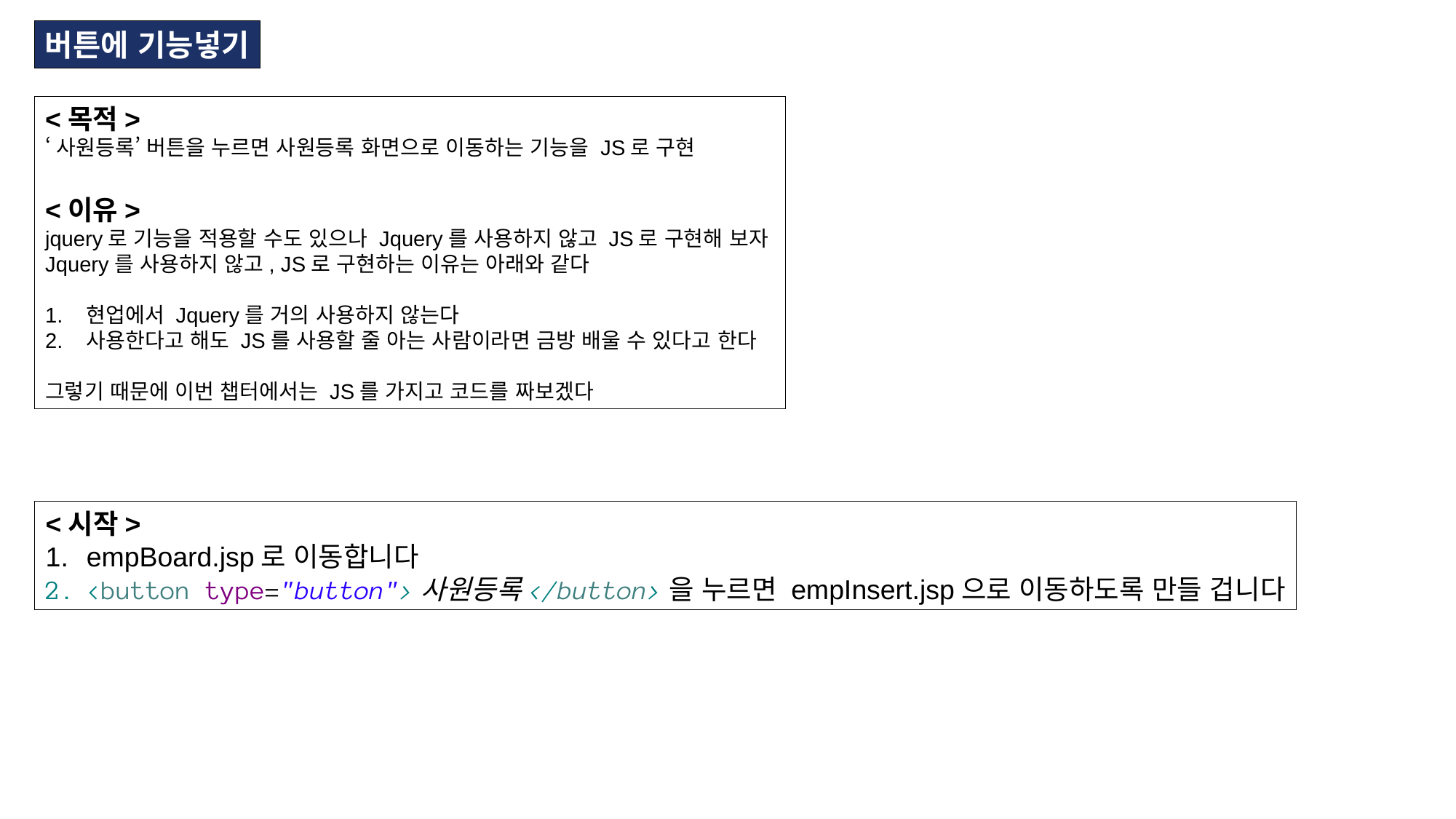

버튼에 기능넣기
<목적>
‘사원등록’ 버튼을 누르면 사원등록 화면으로 이동하는 기능을 JS로 구현

<이유>
jquery로 기능을 적용할 수도 있으나 Jquery를 사용하지 않고 JS로 구현해 보자
Jquery를 사용하지 않고, JS로 구현하는 이유는 아래와 같다

현업에서 Jquery를 거의 사용하지 않는다
사용한다고 해도 JS를 사용할 줄 아는 사람이라면 금방 배울 수 있다고 한다

그렇기 때문에 이번 챕터에서는 JS를 가지고 코드를 짜보겠다
<시작>
empBoard.jsp로 이동합니다
<button type="button">사원등록</button>을 누르면 empInsert.jsp으로 이동하도록 만들 겁니다